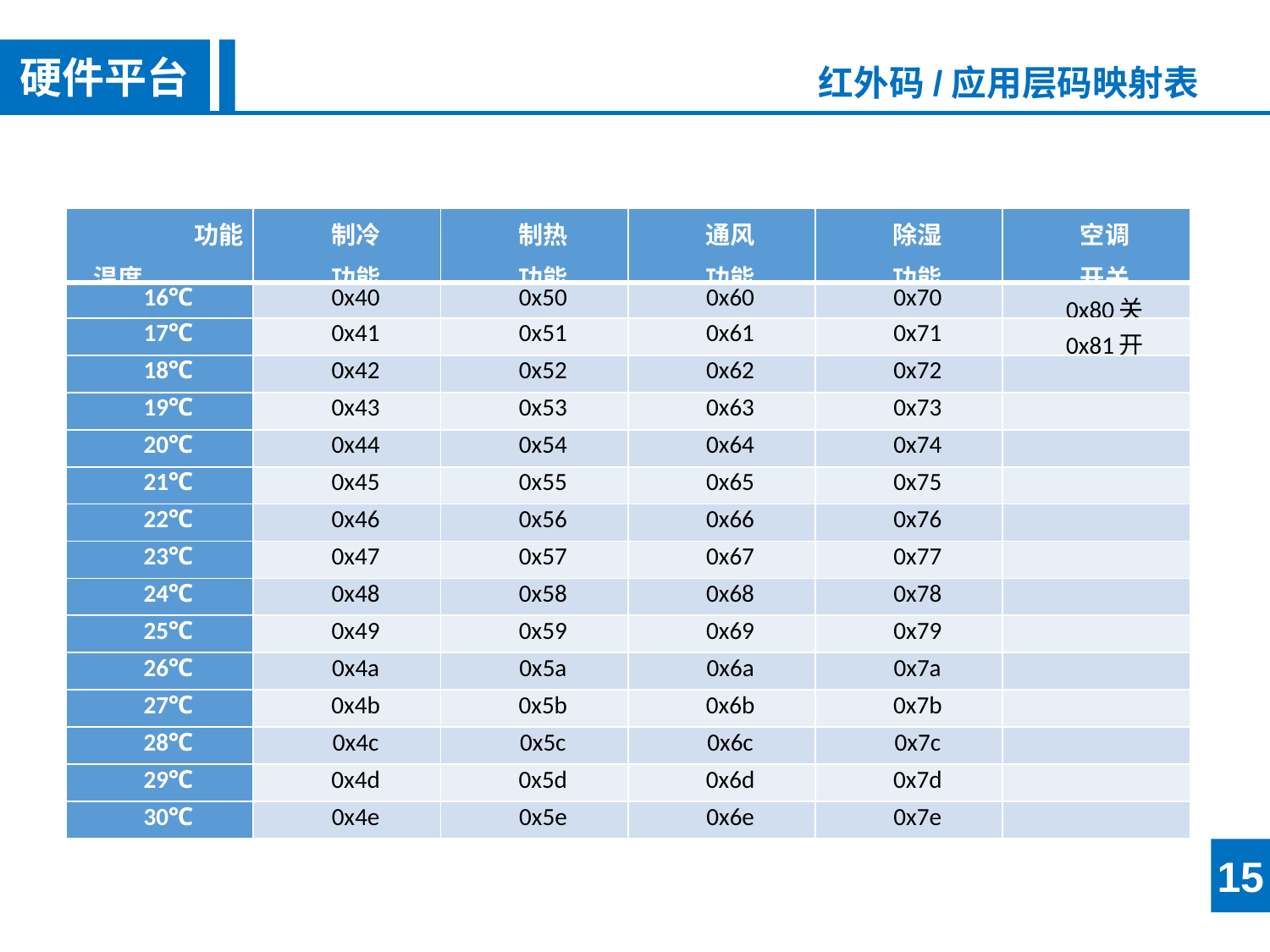

硬件平台

红外码/应用层码映射表
| 功能 温度 | 制冷 功能 | 制热 功能 | 通风 功能 | 除湿 功能 | 空调 开关 |
| --- | --- | --- | --- | --- | --- |
| 16℃ | 0x40 | 0x50 | 0x60 | 0x70 | 0x80关 |
| 17℃ | 0x41 | 0x51 | 0x61 | 0x71 | 0x81开 |
| 18℃ | 0x42 | 0x52 | 0x62 | 0x72 |  |
| 19℃ | 0x43 | 0x53 | 0x63 | 0x73 |  |
| 20℃ | 0x44 | 0x54 | 0x64 | 0x74 |  |
| 21℃ | 0x45 | 0x55 | 0x65 | 0x75 |  |
| 22℃ | 0x46 | 0x56 | 0x66 | 0x76 |  |
| 23℃ | 0x47 | 0x57 | 0x67 | 0x77 |  |
| 24℃ | 0x48 | 0x58 | 0x68 | 0x78 |  |
| 25℃ | 0x49 | 0x59 | 0x69 | 0x79 |  |
| 26℃ | 0x4a | 0x5a | 0x6a | 0x7a |  |
| 27℃ | 0x4b | 0x5b | 0x6b | 0x7b |  |
| 28℃ | 0x4c | 0x5c | 0x6c | 0x7c |  |
| 29℃ | 0x4d | 0x5d | 0x6d | 0x7d |  |
| 30℃ | 0x4e | 0x5e | 0x6e | 0x7e |  |
15